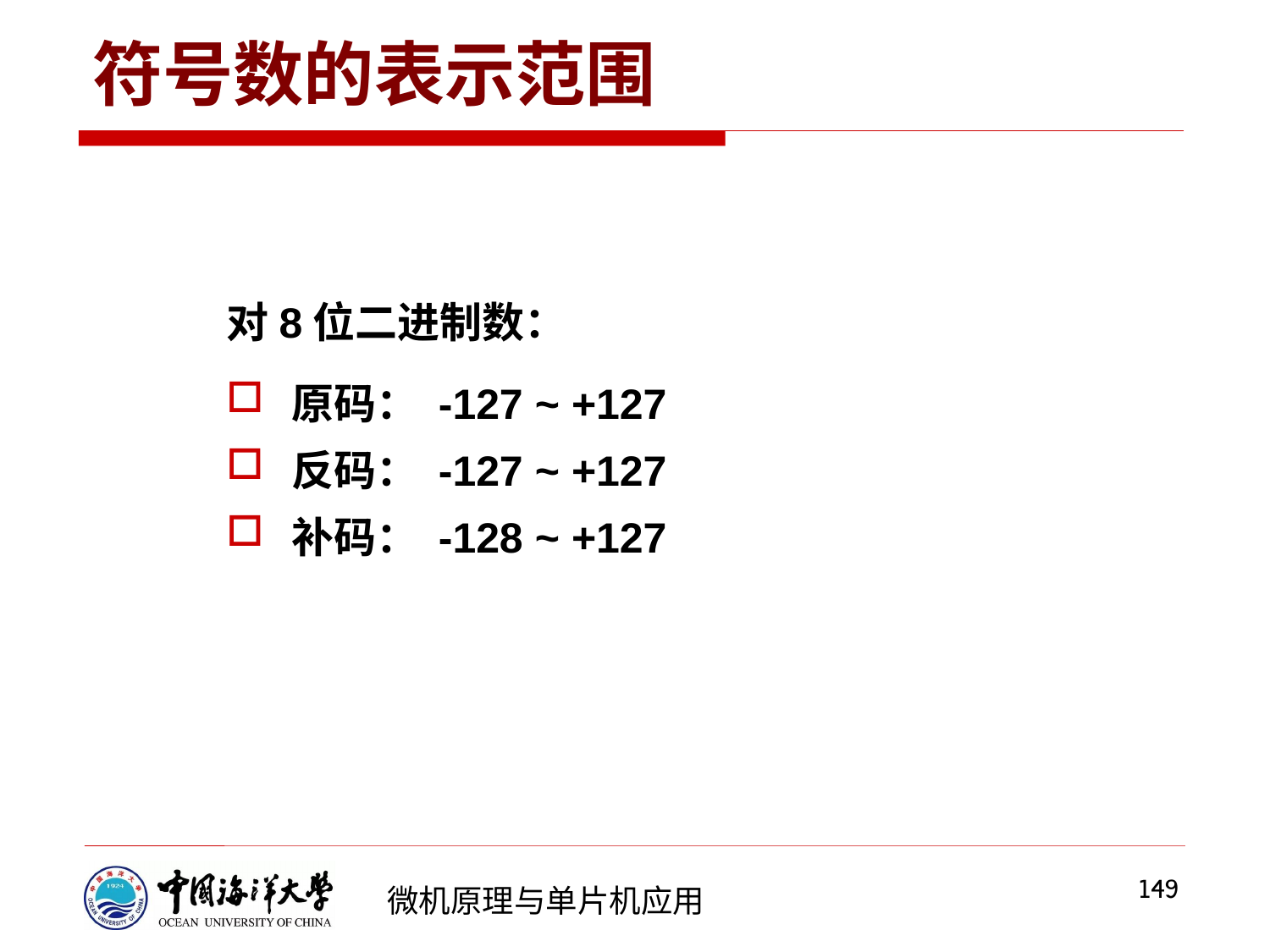

# 符号数的表示范围
对8位二进制数：
原码： -127 ~ +127
反码： -127 ~ +127
补码： -128 ~ +127

149